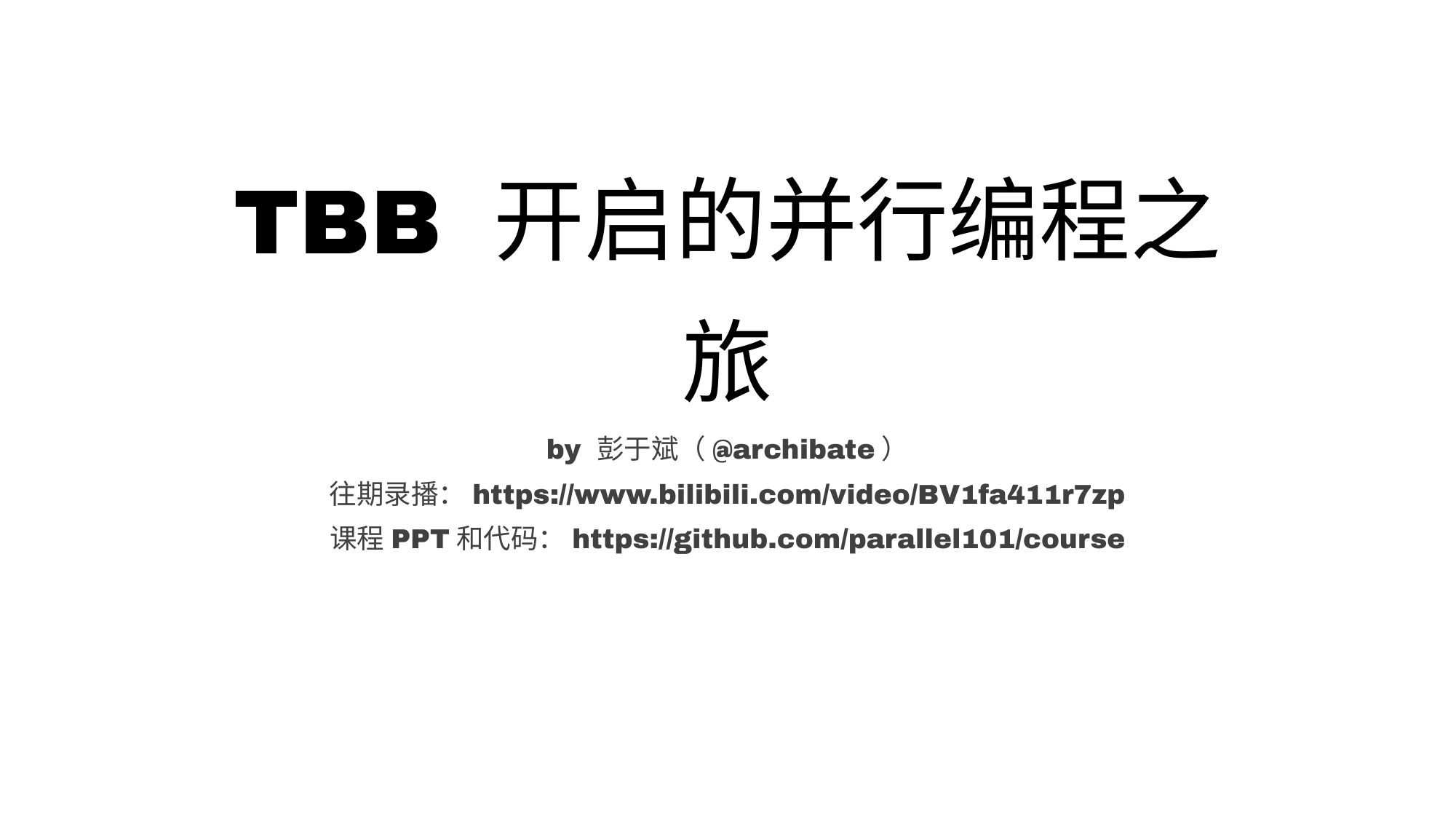

# TBB 开启的并行编程之旅
by 彭于斌（@archibate）
往期录播：https://www.bilibili.com/video/BV1fa411r7zp
课程PPT和代码：https://github.com/parallel101/course